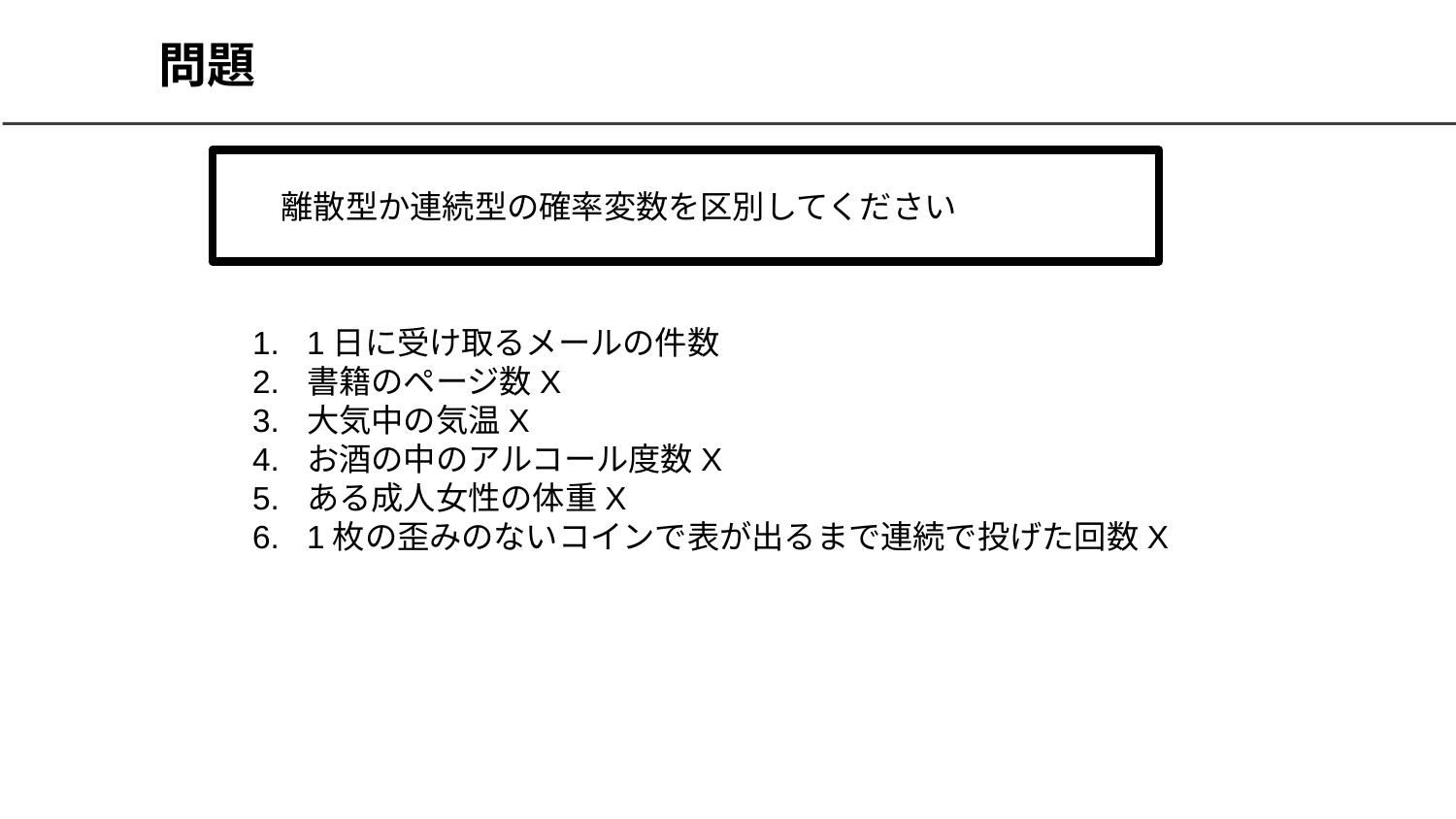

# 問題

離散型か連続型の確率変数を区別してください
1日に受け取るメールの件数
書籍のページ数X
大気中の気温X
お酒の中のアルコール度数X
ある成人女性の体重X
1枚の歪みのないコインで表が出るまで連続で投げた回数X